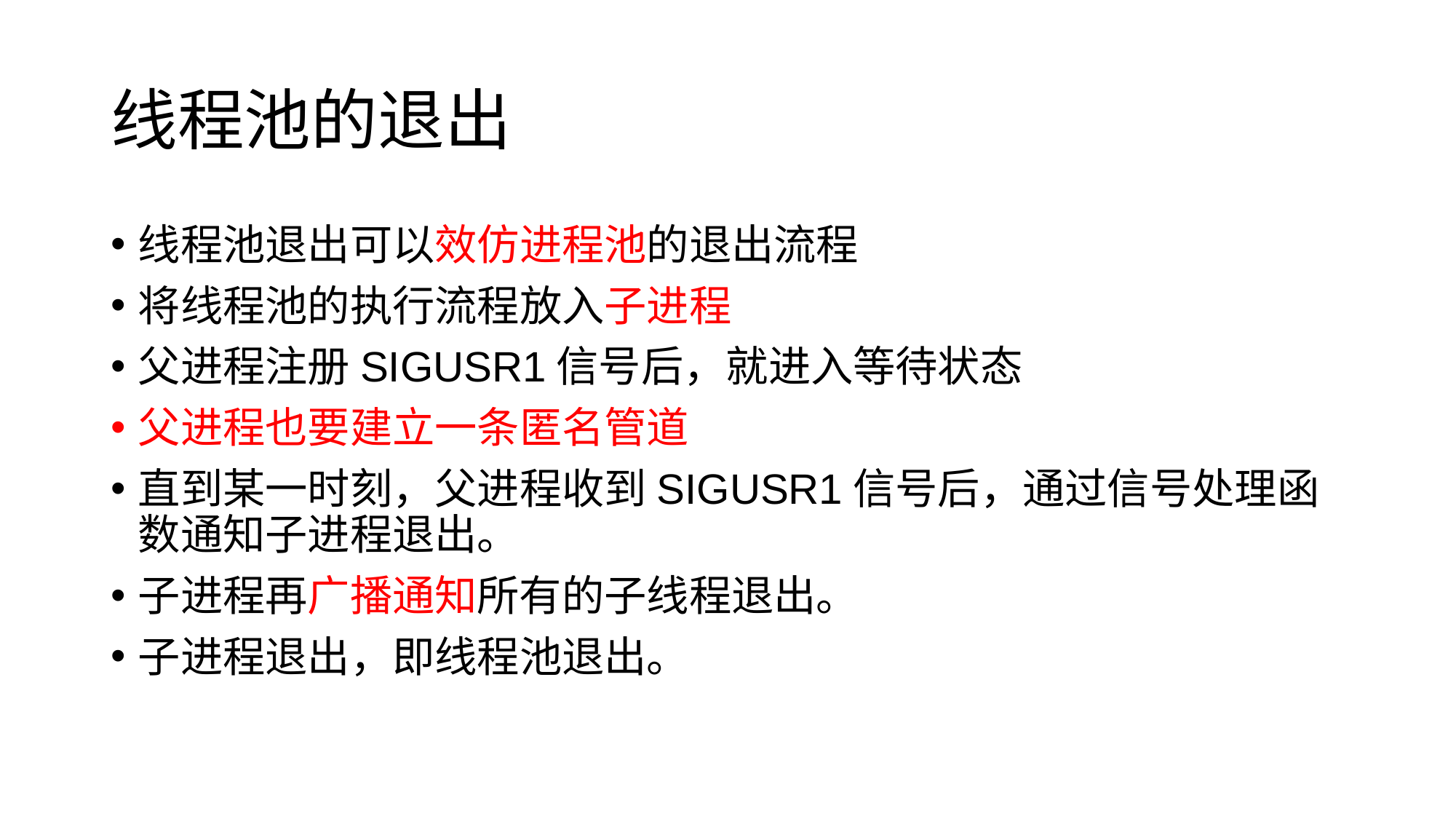

# 线程池的退出
线程池退出可以效仿进程池的退出流程
将线程池的执行流程放入子进程
父进程注册SIGUSR1信号后，就进入等待状态
父进程也要建立一条匿名管道
直到某一时刻，父进程收到SIGUSR1信号后，通过信号处理函数通知子进程退出。
子进程再广播通知所有的子线程退出。
子进程退出，即线程池退出。